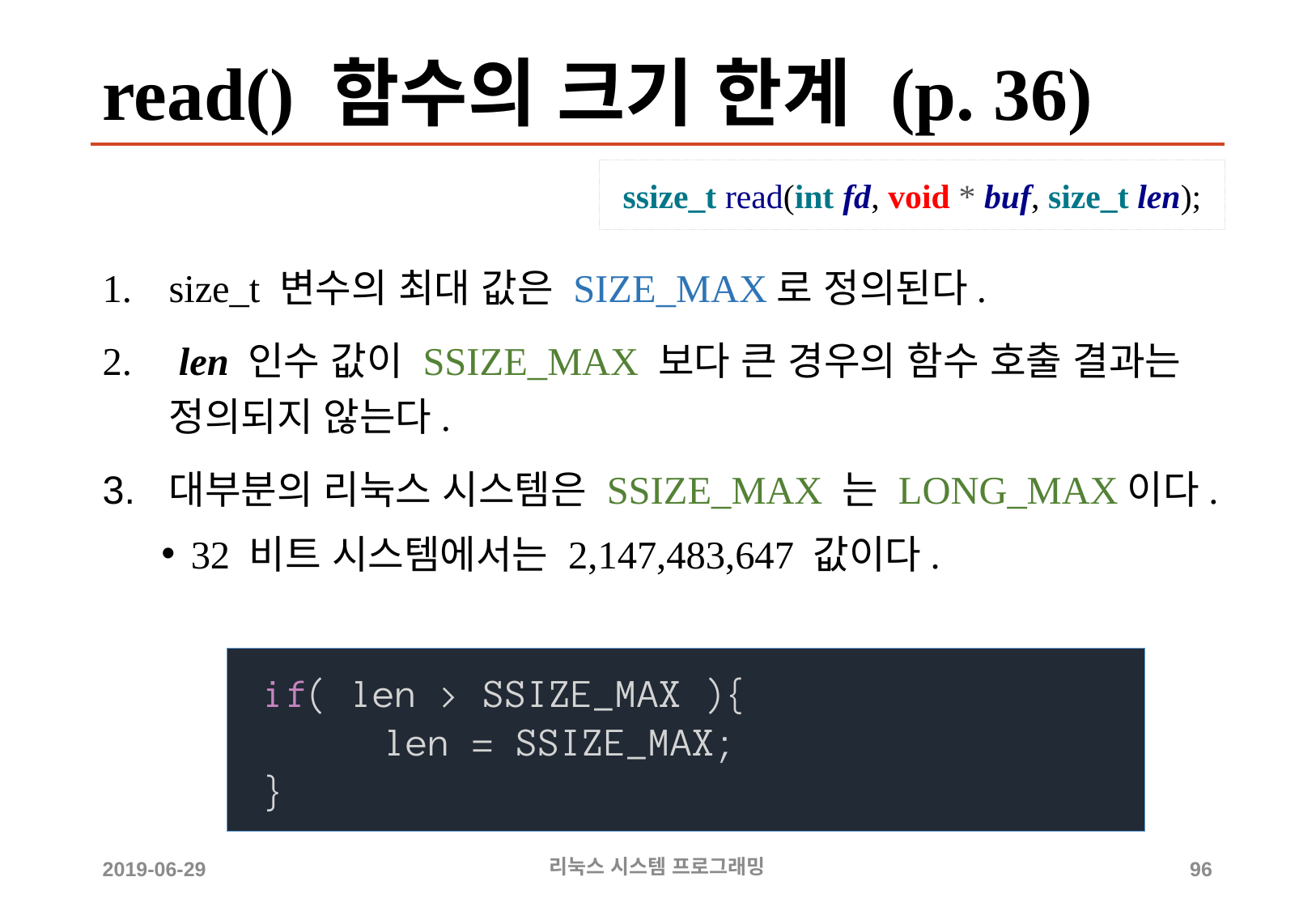

# read() 함수의 크기 한계 (p. 36)
ssize_t read(int fd, void * buf, size_t len);
size_t 변수의 최대 값은 SIZE_MAX로 정의된다.
 len 인수 값이 SSIZE_MAX 보다 큰 경우의 함수 호출 결과는 정의되지 않는다.
대부분의 리눅스 시스템은 SSIZE_MAX 는 LONG_MAX이다.
32 비트 시스템에서는 2,147,483,647 값이다.
if( len > SSIZE_MAX ){
	len = SSIZE_MAX;
}
2019-06-29
리눅스 시스템 프로그래밍
96